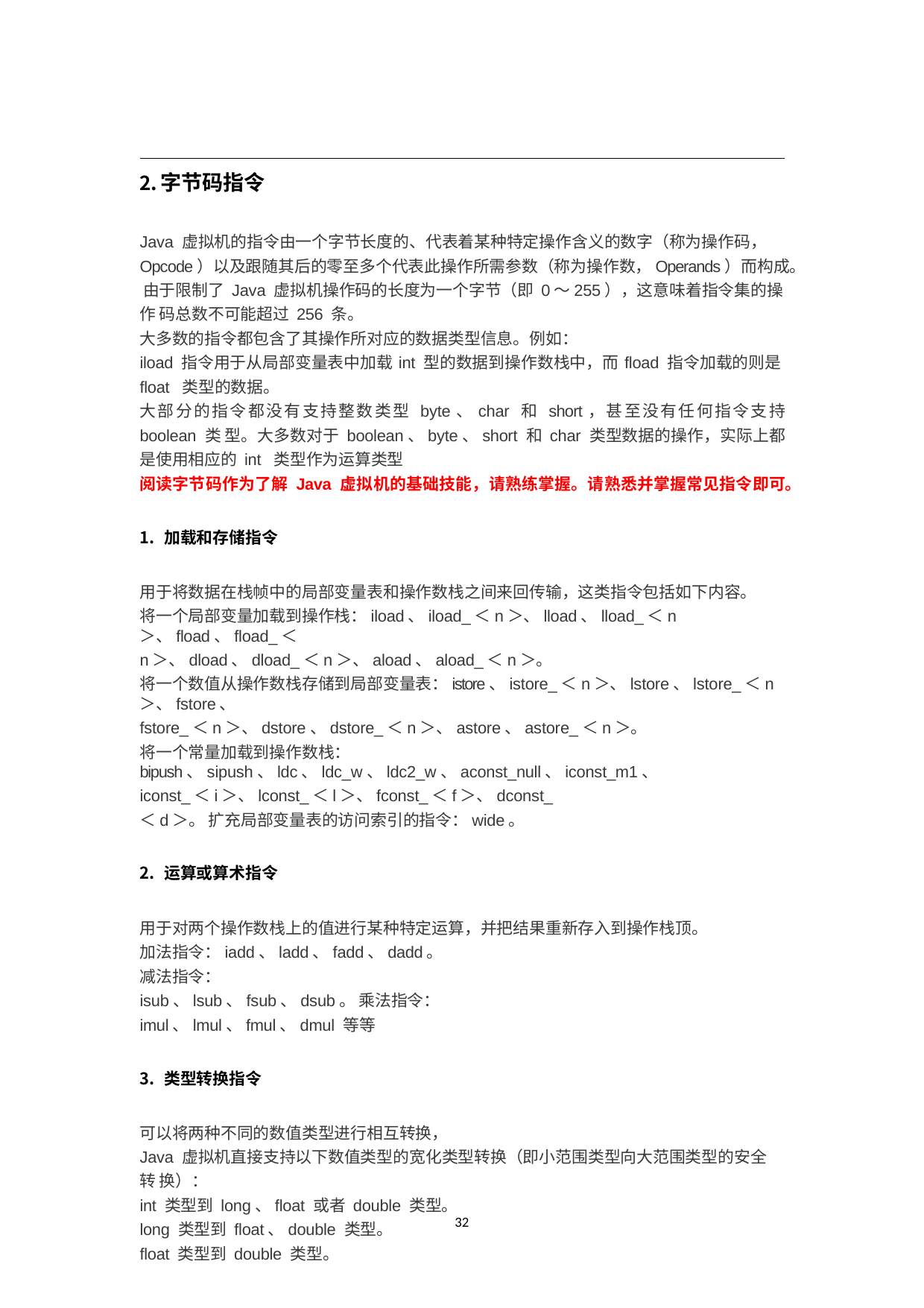

字节码指令

Java 虚拟机的指令由一个字节长度的、代表着某种特定操作含义的数字（称为操作码，  Opcode）以及跟随其后的零至多个代表此操作所需参数（称为操作数，Operands）而构成。 由于限制了 Java 虚拟机操作码的长度为一个字节（即 0～255），这意味着指令集的操作 码总数不可能超过 256 条。
大多数的指令都包含了其操作所对应的数据类型信息。例如：
iload 指令用于从局部变量表中加载int 型的数据到操作数栈中，而fload 指令加载的则是float  类型的数据。
大部分的指令都没有支持整数类型 byte、char 和 short，甚至没有任何指令支持 boolean 类 型。大多数对于 boolean、byte、short 和 char 类型数据的操作，实际上都是使用相应的 int  类型作为运算类型
阅读字节码作为了解 Java 虚拟机的基础技能，请熟练掌握。请熟悉并掌握常见指令即可。

加载和存储指令

用于将数据在栈帧中的局部变量表和操作数栈之间来回传输，这类指令包括如下内容。
将一个局部变量加载到操作栈：iload、iload_＜n＞、lload、lload_＜n＞、fload、fload_＜
n＞、dload、dload_＜n＞、aload、aload_＜n＞。
将一个数值从操作数栈存储到局部变量表：istore、istore_＜n＞、lstore、lstore_＜n＞、fstore、
fstore_＜n＞、dstore、dstore_＜n＞、astore、astore_＜n＞。
将一个常量加载到操作数栈：bipush、sipush、ldc、ldc_w、ldc2_w、aconst_null、iconst_m1、
iconst_＜i＞、lconst_＜l＞、fconst_＜f＞、dconst_＜d＞。 扩充局部变量表的访问索引的指令：wide。

运算或算术指令

用于对两个操作数栈上的值进行某种特定运算，并把结果重新存入到操作栈顶。 加法指令：iadd、ladd、fadd、dadd。
减法指令：isub、lsub、fsub、dsub。 乘法指令：imul、lmul、fmul、dmul 等等

类型转换指令

可以将两种不同的数值类型进行相互转换，
Java 虚拟机直接支持以下数值类型的宽化类型转换（即小范围类型向大范围类型的安全转 换）：
int 类型到 long、float 或者 double 类型。
long 类型到 float、double 类型。
float 类型到 double 类型。
32